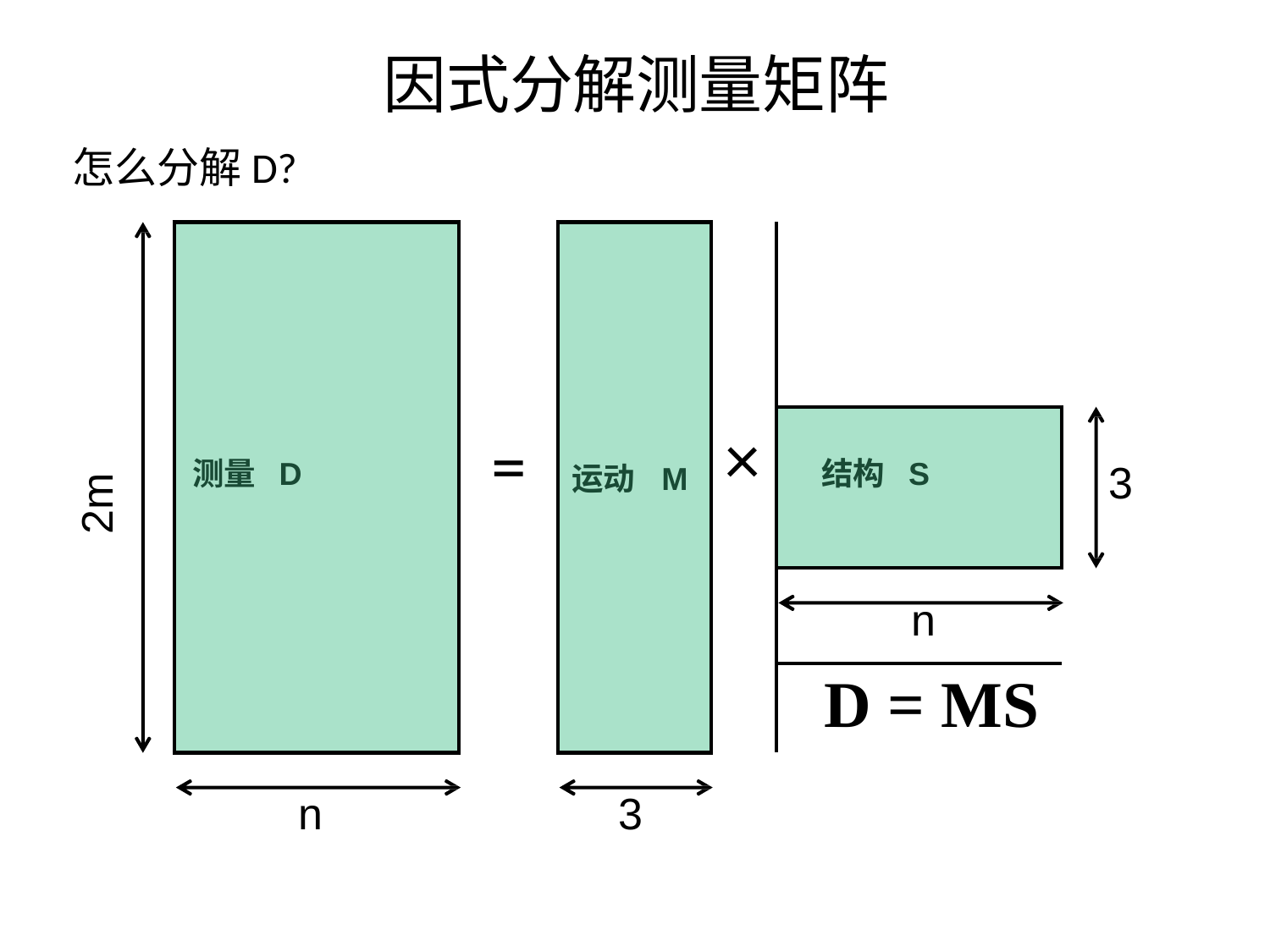

# 因式分解测量矩阵
怎么分解D?

|  |  |  |  |  |
| --- | --- | --- | --- | --- |
| 测量 D | = | 运动 M | × | 结构 S |
|  |  |  |  | n |
|  |  |  |  | D = MS |
| n |  | 3 |  |  |

3
2m